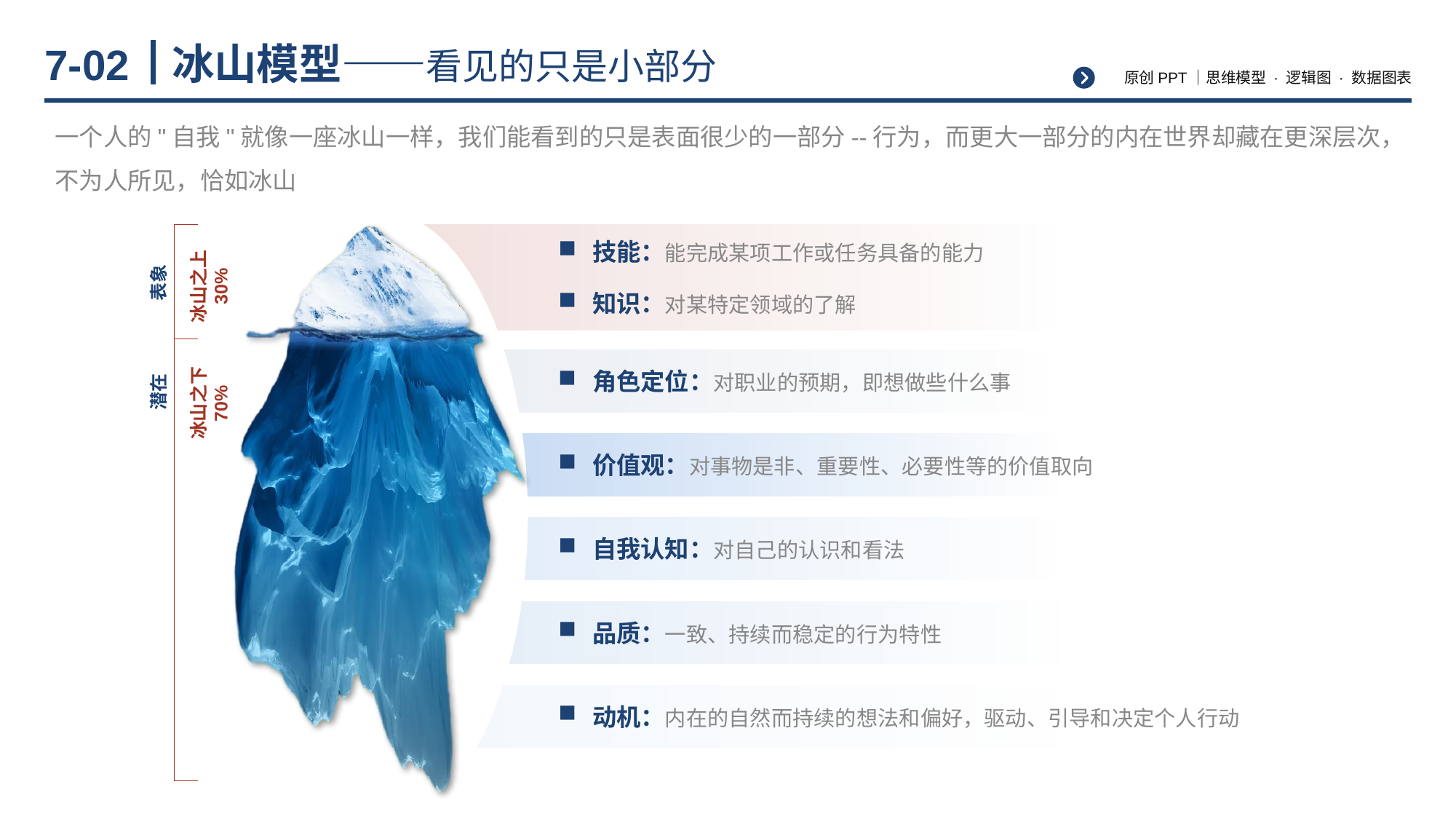

# 冰山模型——看见的只是小部分
7-02
一个人的"自我"就像一座冰山一样，我们能看到的只是表面很少的一部分--行为，而更大一部分的内在世界却藏在更深层次，不为人所见，恰如冰山

冰山之上
30%
表象

潜在
冰山之下
70%
技能：能完成某项工作或任务具备的能力
知识：对某特定领域的了解

角色定位：对职业的预期，即想做些什么事

价值观：对事物是非、重要性、必要性等的价值取向

自我认知：对自己的认识和看法

品质：一致、持续而稳定的行为特性

动机：内在的自然而持续的想法和偏好，驱动、引导和决定个人行动